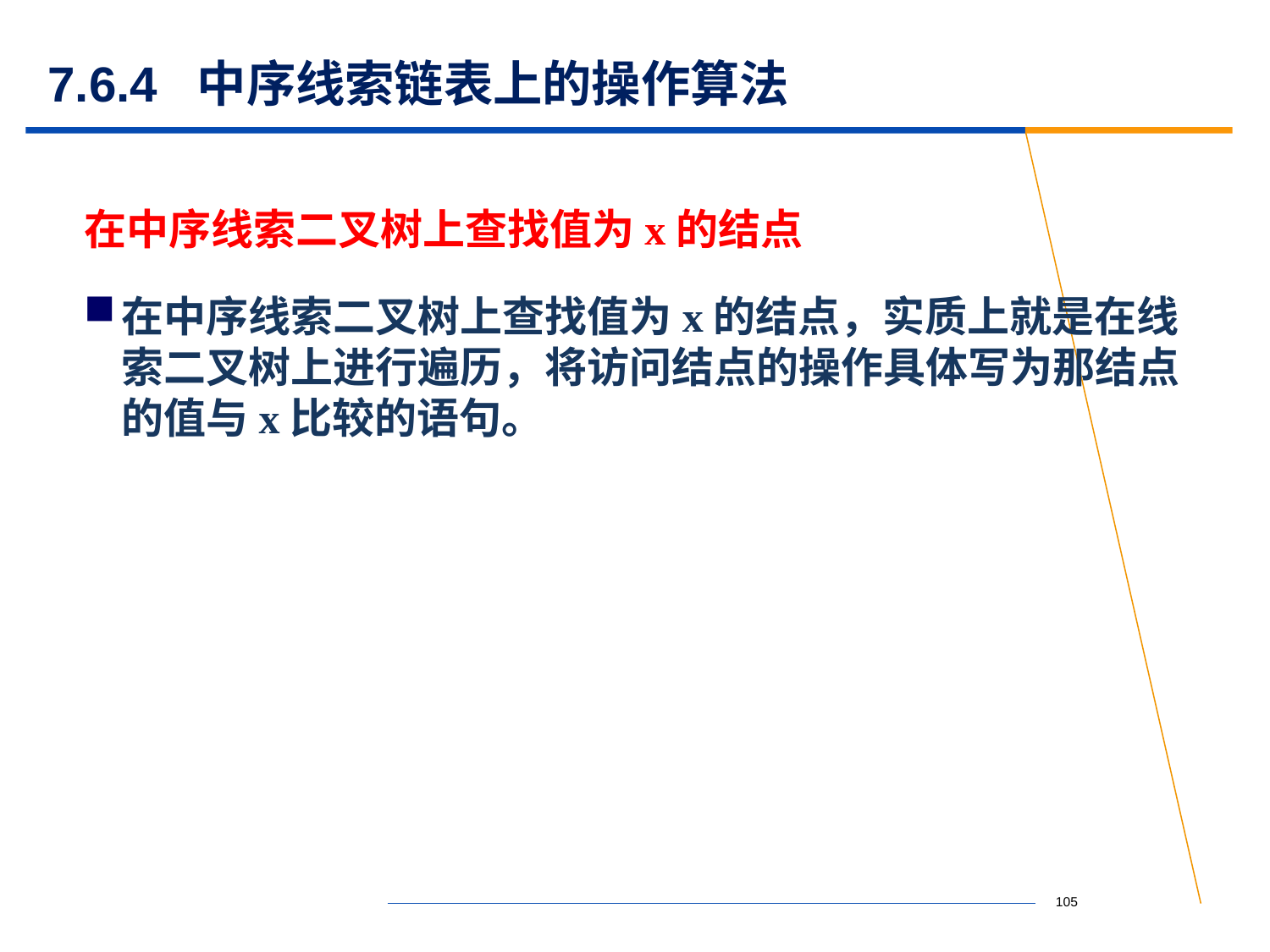

# 7.6.4  中序线索链表上的操作算法
在中序线索二叉树上查找值为x的结点
在中序线索二叉树上查找值为x的结点，实质上就是在线索二叉树上进行遍历，将访问结点的操作具体写为那结点的值与x比较的语句。